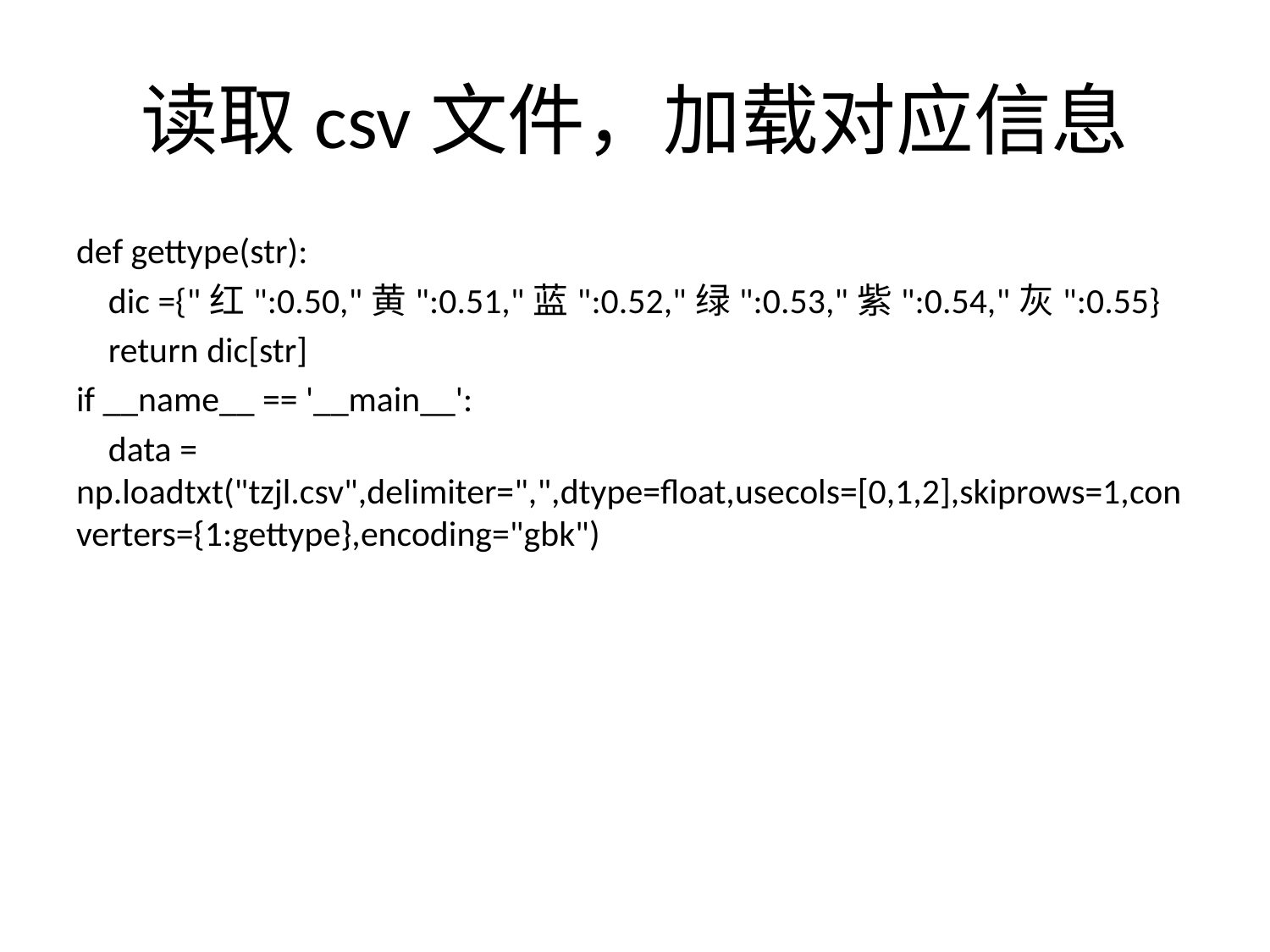

# 读取csv文件，加载对应信息
def gettype(str):
    dic ={"红":0.50,"黄":0.51,"蓝":0.52,"绿":0.53,"紫":0.54,"灰":0.55}
    return dic[str]
if __name__ == '__main__':
    data = np.loadtxt("tzjl.csv",delimiter=",",dtype=float,usecols=[0,1,2],skiprows=1,converters={1:gettype},encoding="gbk")